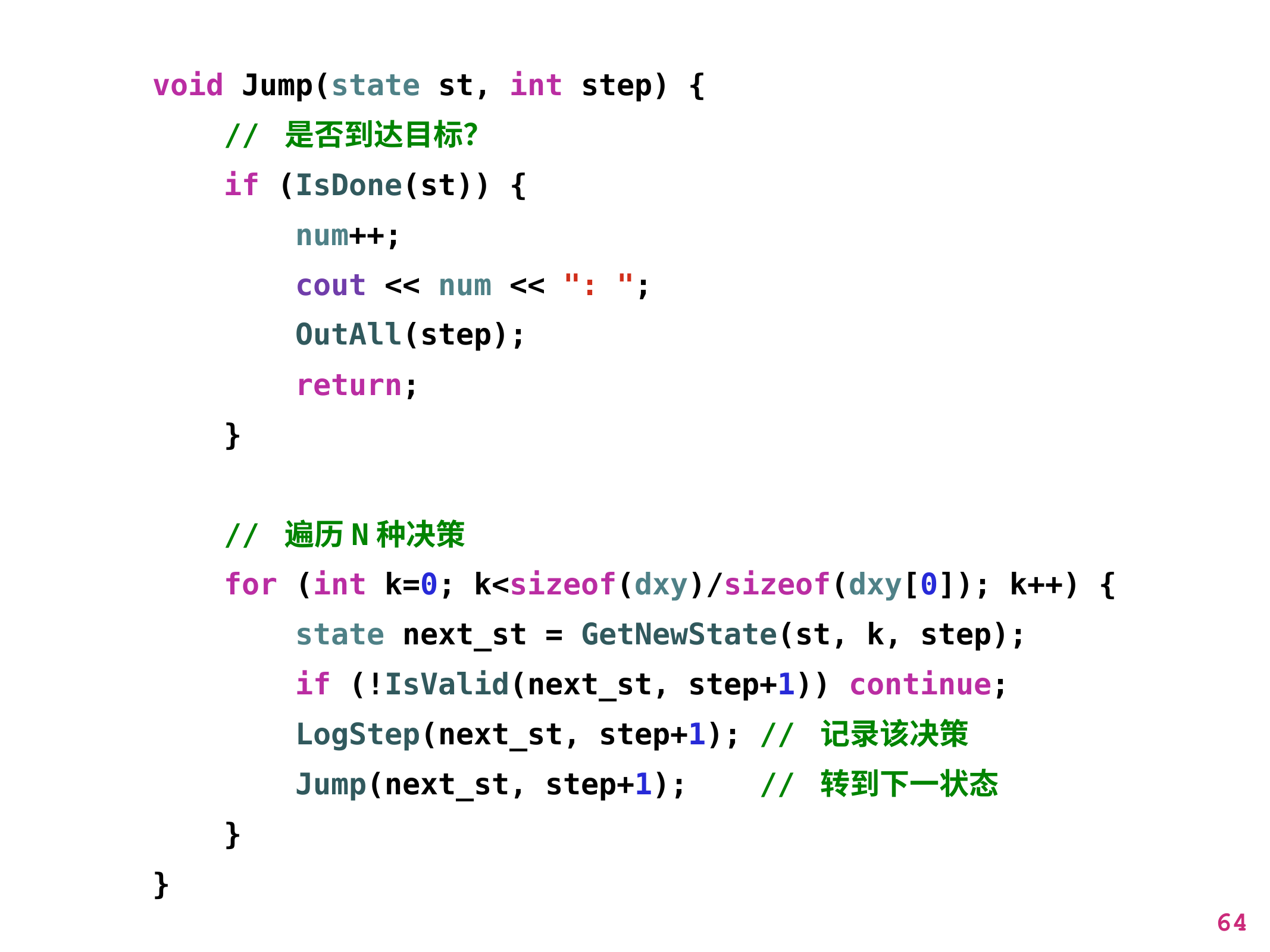

void Jump(state st, int step) {
    // 是否到达目标？
    if (IsDone(st)) {
        num++;
        cout << num << ": ";
        OutAll(step);
        return;
    }

    // 遍历N种决策
    for (int k=0; k<sizeof(dxy)/sizeof(dxy[0]); k++) {
        state next_st = GetNewState(st, k, step);
        if (!IsValid(next_st, step+1)) continue;
        LogStep(next_st, step+1); // 记录该决策
        Jump(next_st, step+1);    // 转到下一状态
    }
}
64